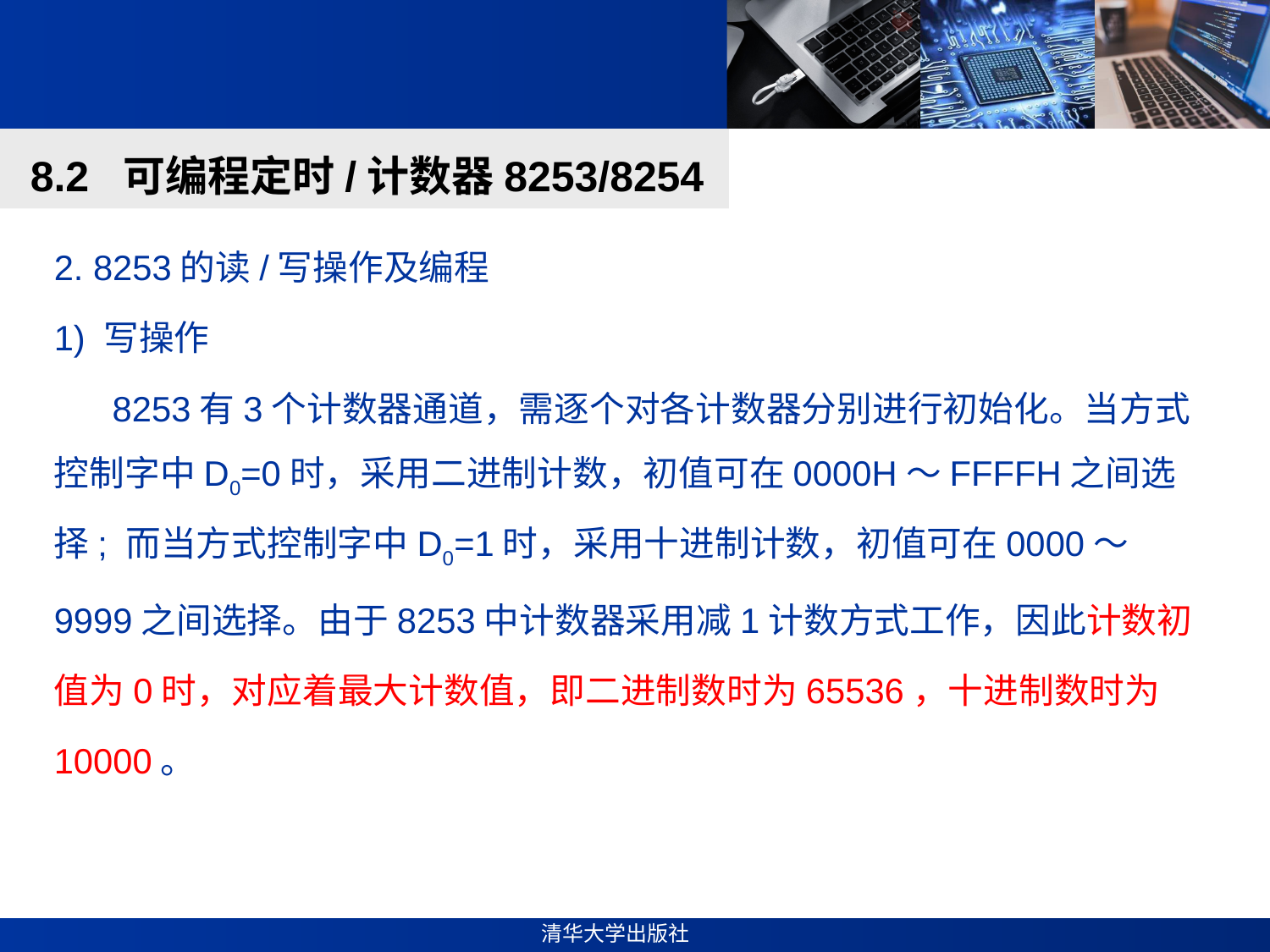

#
8.2  可编程定时/计数器8253/8254
2. 8253的读/写操作及编程
1) 写操作
      8253有3个计数器通道，需逐个对各计数器分别进行初始化。当方式控制字中D0=0时，采用二进制计数，初值可在0000H～FFFFH之间选择; 而当方式控制字中D0=1时，采用十进制计数，初值可在0000～9999之间选择。由于8253中计数器采用减1计数方式工作，因此计数初值为0时，对应着最大计数值，即二进制数时为65536，十进制数时为10000。